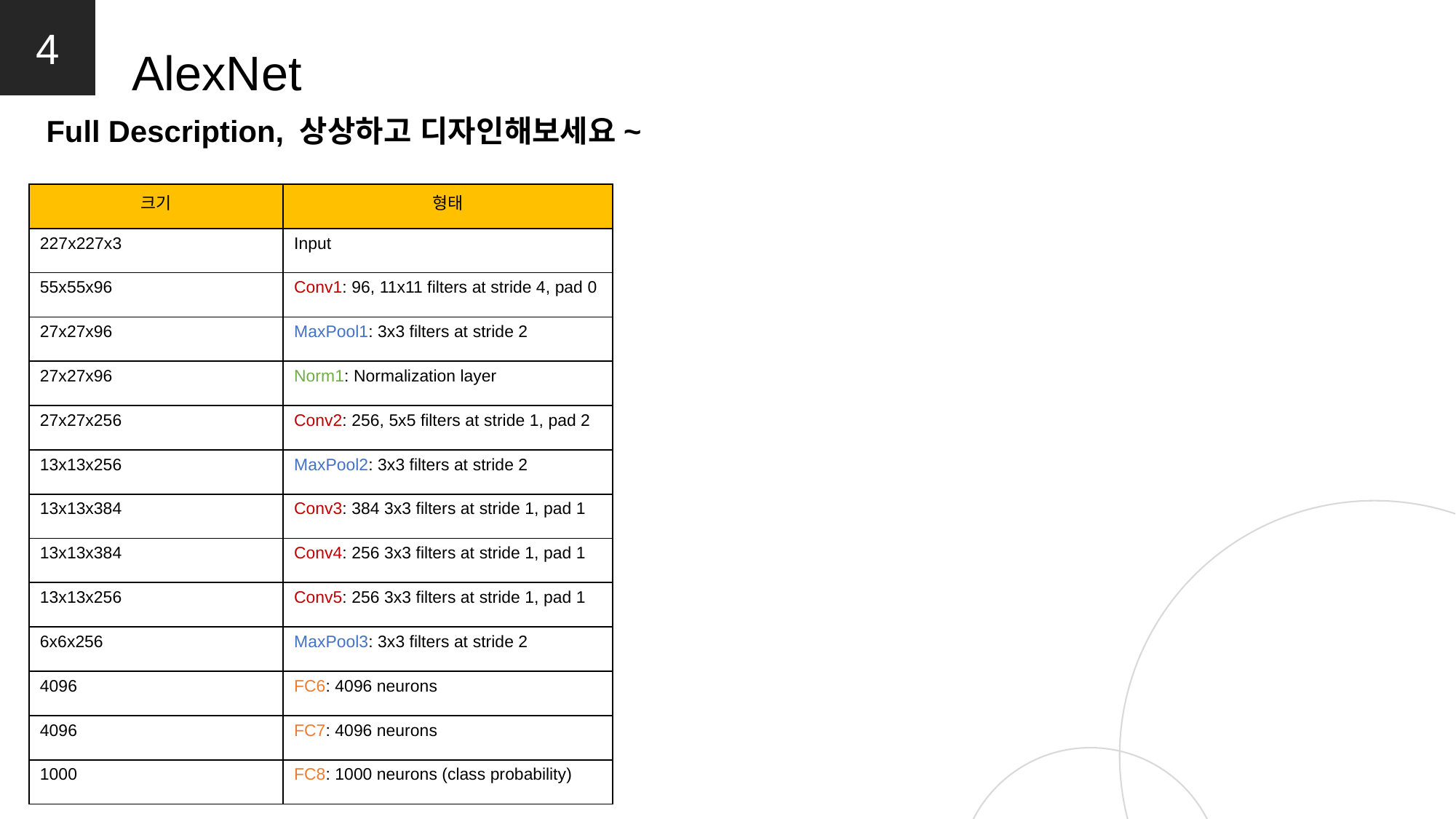

4
AlexNet
Full Description, 상상하고 디자인해보세요~
| 크기 | 형태 |
| --- | --- |
| 227x227x3 | Input |
| 55x55x96 | Conv1: 96, 11x11 filters at stride 4, pad 0 |
| 27x27x96 | MaxPool1: 3x3 filters at stride 2 |
| 27x27x96 | Norm1: Normalization layer |
| 27x27x256 | Conv2: 256, 5x5 filters at stride 1, pad 2 |
| 13x13x256 | MaxPool2: 3x3 filters at stride 2 |
| 13x13x384 | Conv3: 384 3x3 filters at stride 1, pad 1 |
| 13x13x384 | Conv4: 256 3x3 filters at stride 1, pad 1 |
| 13x13x256 | Conv5: 256 3x3 filters at stride 1, pad 1 |
| 6x6x256 | MaxPool3: 3x3 filters at stride 2 |
| 4096 | FC6: 4096 neurons |
| 4096 | FC7: 4096 neurons |
| 1000 | FC8: 1000 neurons (class probability) |